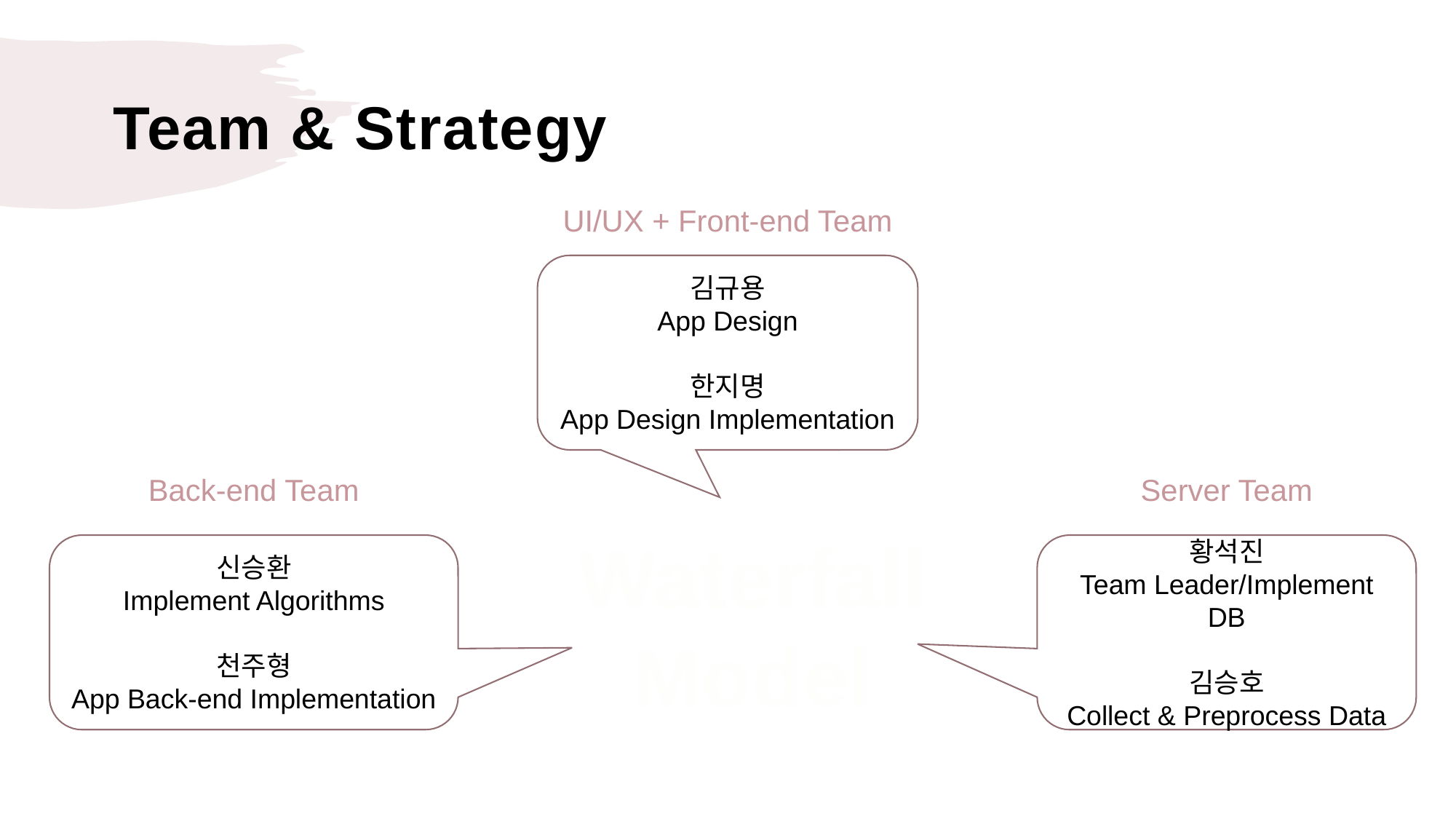

# Team & Strategy
UI/UX + Front-end Team
김규용
App Design

한지명
App Design Implementation
Back-end Team
Server Team
Waterfall
Model
신승환
Implement Algorithms

천주형
App Back-end Implementation
황석진
Team Leader/Implement DB

김승호
Collect & Preprocess Data